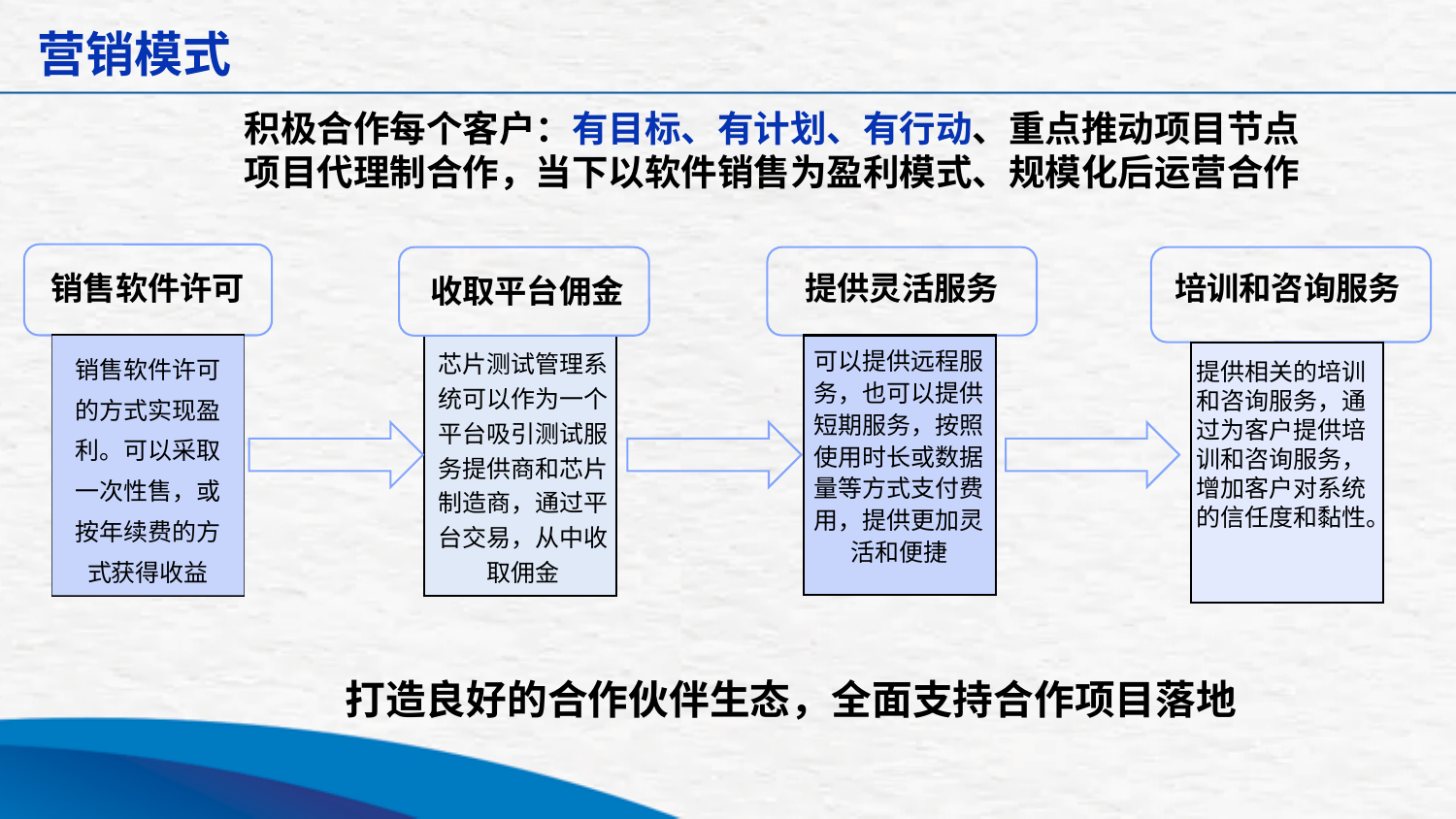

营销模式
积极合作每个客户：有目标、有计划、有行动、重点推动项目节点
项目代理制合作，当下以软件销售为盈利模式、规模化后运营合作

销售软件许可
提供灵活服务
培训和咨询服务
收取平台佣金

销售软件许可的方式实现盈利。可以采取一次性售，或按年续费的方式获得收益
芯片测试管理系统可以作为一个平台吸引测试服务提供商和芯片制造商，通过平台交易，从中收取佣金

可以提供远程服务，也可以提供短期服务，按照使用时长或数据量等方式支付费用，提供更加灵活和便捷

提供相关的培训和咨询服务，通过为客户提供培训和咨询服务，增加客户对系统的信任度和黏性。

打造良好的合作伙伴生态，全面支持合作项目落地